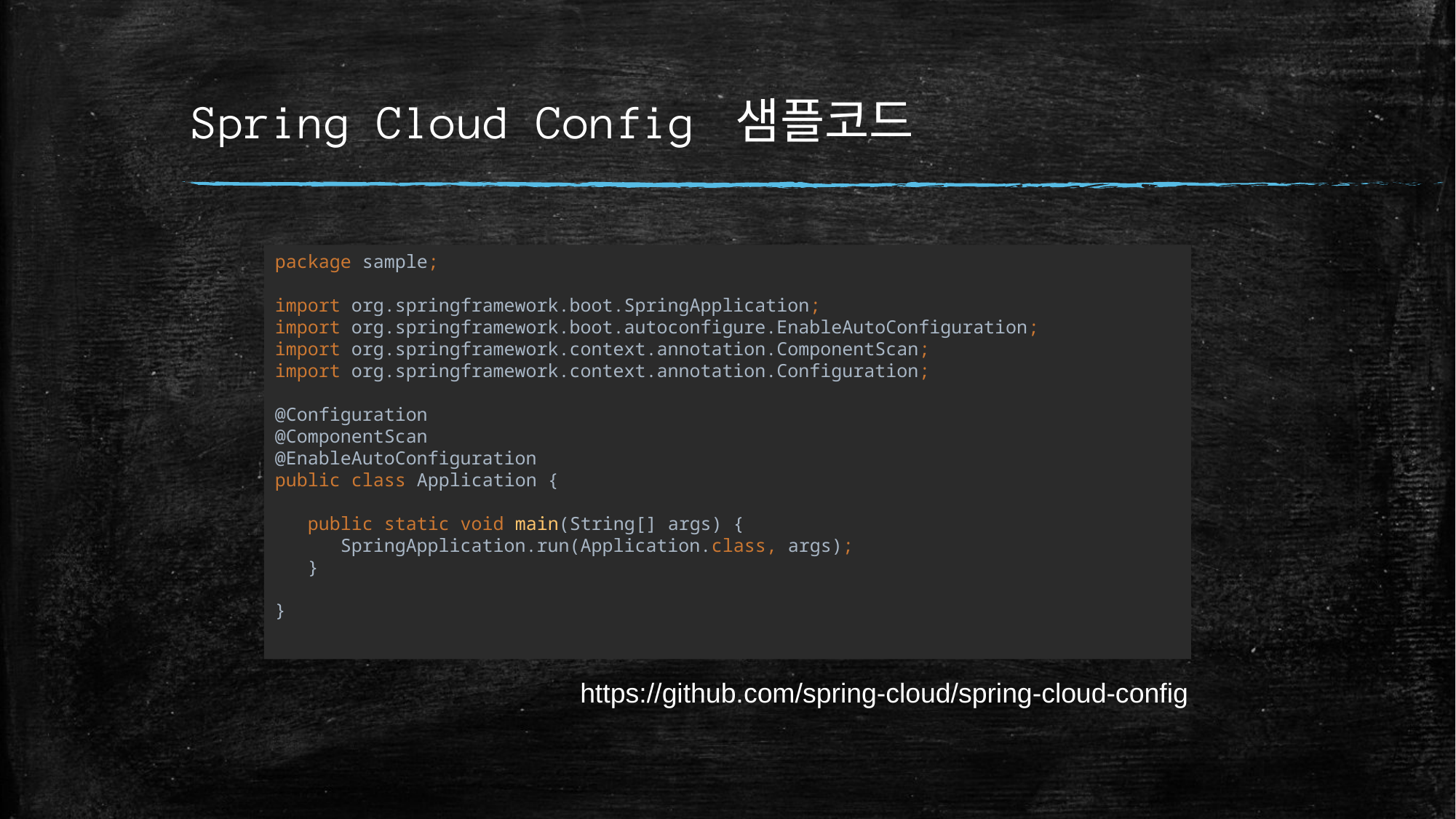

# Spring Cloud Config 샘플코드
package sample;
import org.springframework.boot.SpringApplication;
import org.springframework.boot.autoconfigure.EnableAutoConfiguration;
import org.springframework.context.annotation.ComponentScan;
import org.springframework.context.annotation.Configuration;
@Configuration
@ComponentScan
@EnableAutoConfiguration
public class Application {
   public static void main(String[] args) {
      SpringApplication.run(Application.class, args);
   }
}
https://github.com/spring-cloud/spring-cloud-config